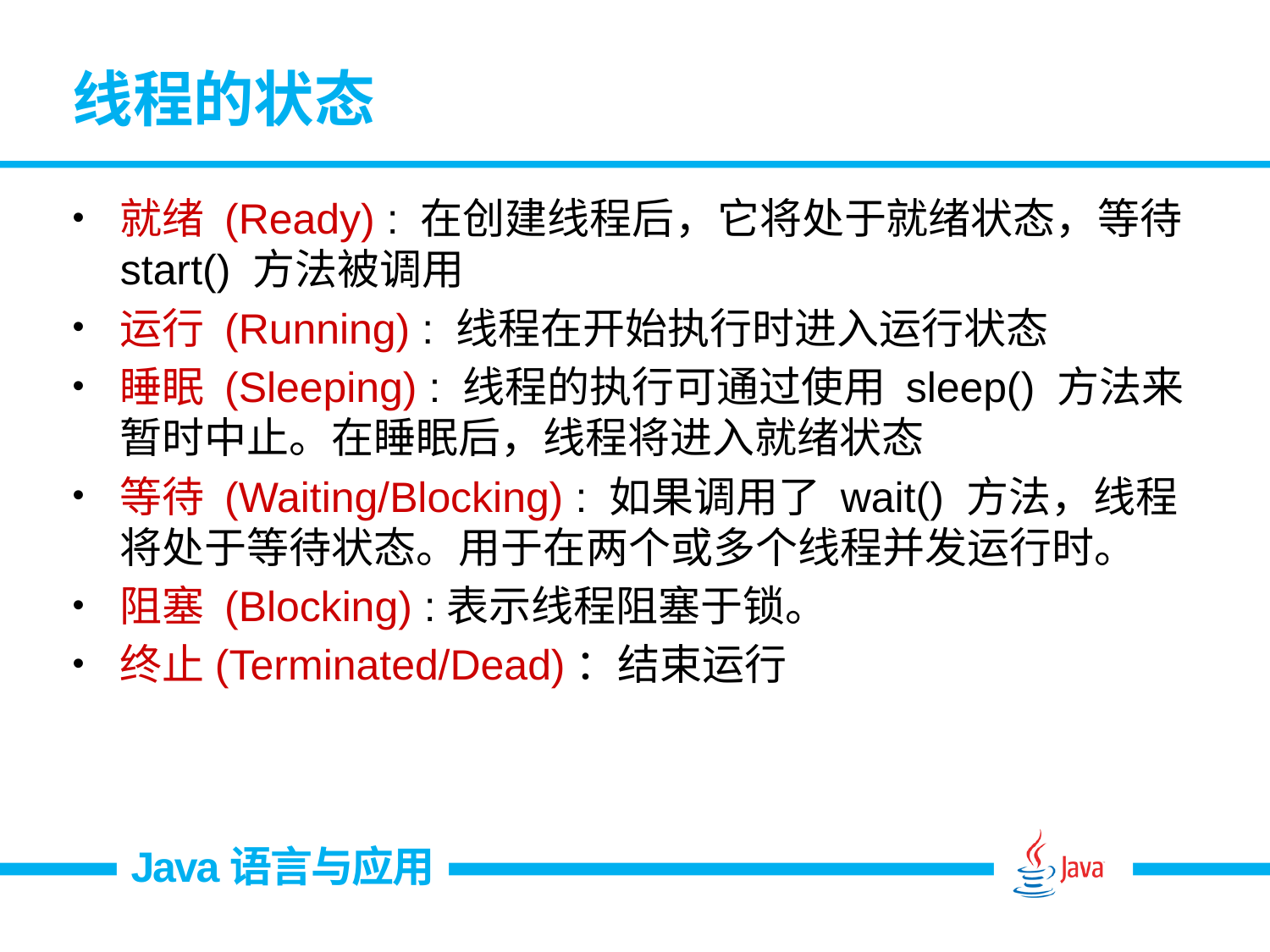

# 线程的状态
就绪 (Ready) : 在创建线程后，它将处于就绪状态，等待 start() 方法被调用
运行 (Running) : 线程在开始执行时进入运行状态
睡眠 (Sleeping) : 线程的执行可通过使用 sleep() 方法来暂时中止。在睡眠后，线程将进入就绪状态
等待 (Waiting/Blocking) : 如果调用了 wait() 方法，线程将处于等待状态。用于在两个或多个线程并发运行时。
阻塞 (Blocking) :表示线程阻塞于锁。
终止(Terminated/Dead)：结束运行